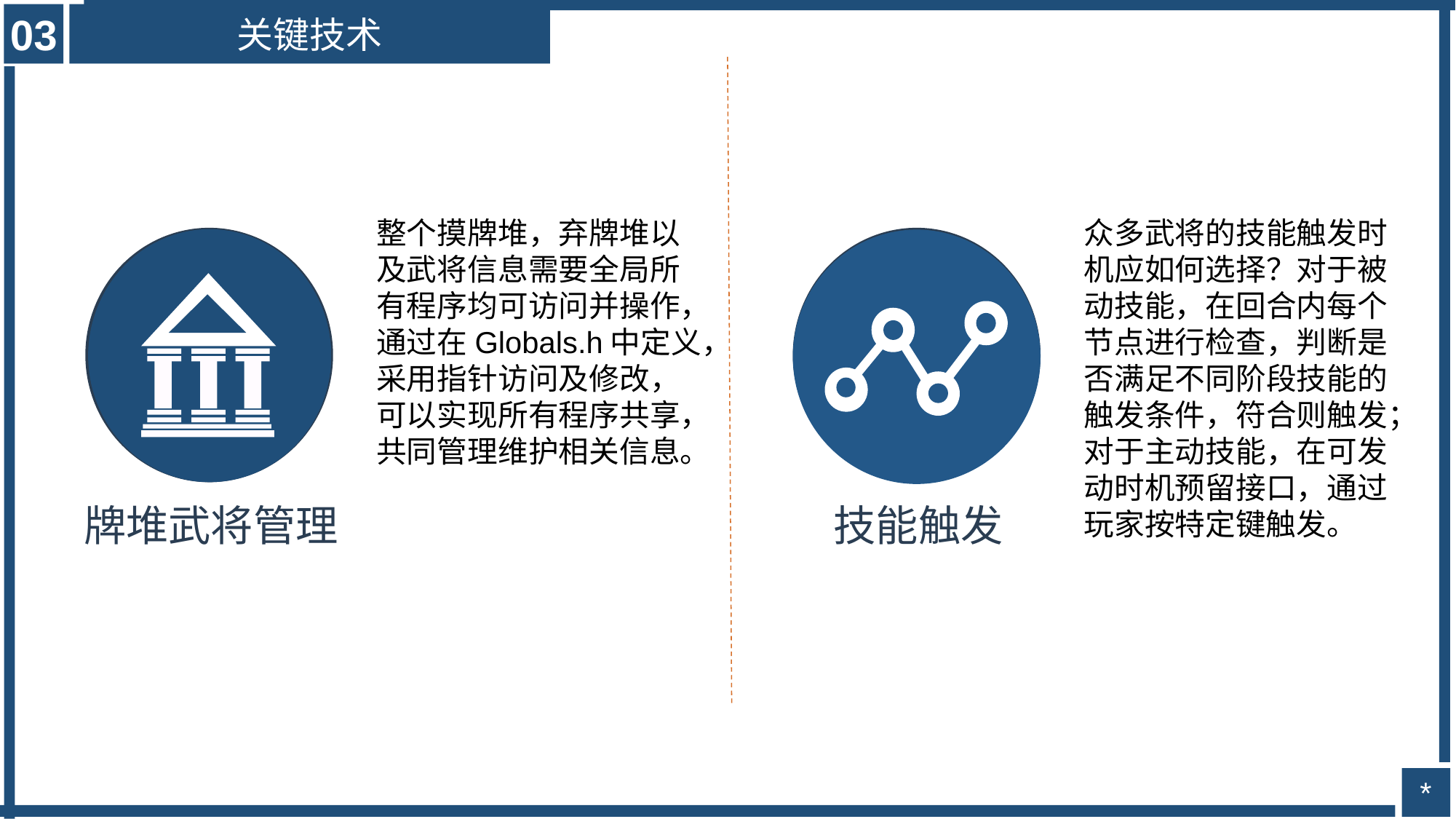

03
关键技术
整个摸牌堆，弃牌堆以及武将信息需要全局所有程序均可访问并操作，通过在Globals.h中定义，采用指针访问及修改，可以实现所有程序共享，共同管理维护相关信息。
众多武将的技能触发时机应如何选择？对于被动技能，在回合内每个节点进行检查，判断是否满足不同阶段技能的触发条件，符合则触发；对于主动技能，在可发动时机预留接口，通过玩家按特定键触发。

牌堆武将管理
技能触发

*